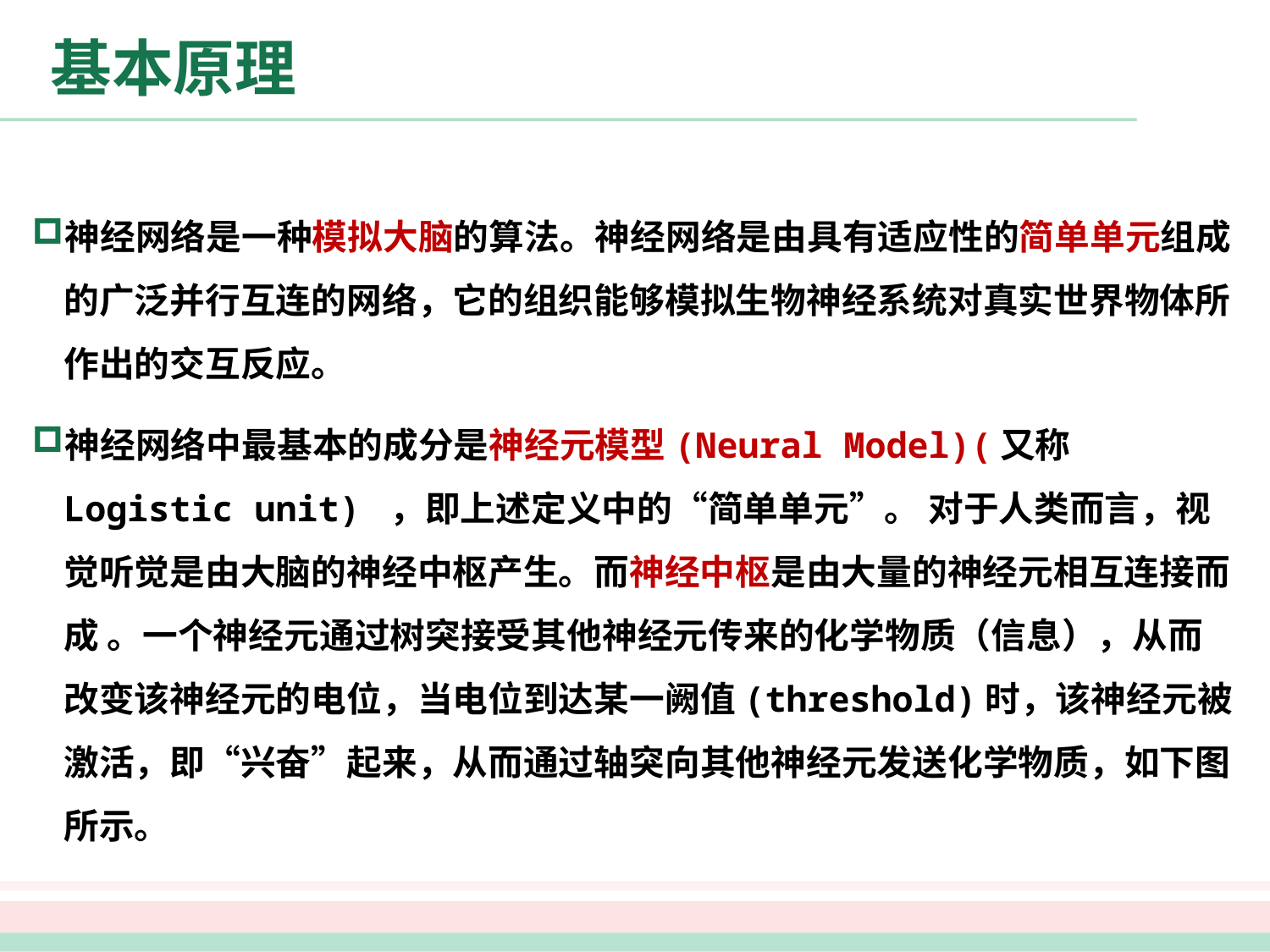

# 基本原理
神经网络是一种模拟大脑的算法。神经网络是由具有适应性的简单单元组成的广泛并行互连的网络，它的组织能够模拟生物神经系统对真实世界物体所作出的交互反应。
神经网络中最基本的成分是神经元模型(Neural Model)(又称Logistic unit) ，即上述定义中的“简单单元”。 对于人类而言，视觉听觉是由大脑的神经中枢产生。而神经中枢是由大量的神经元相互连接而成 。一个神经元通过树突接受其他神经元传来的化学物质（信息），从而改变该神经元的电位，当电位到达某一阙值(threshold)时，该神经元被激活，即“兴奋”起来，从而通过轴突向其他神经元发送化学物质，如下图所示。